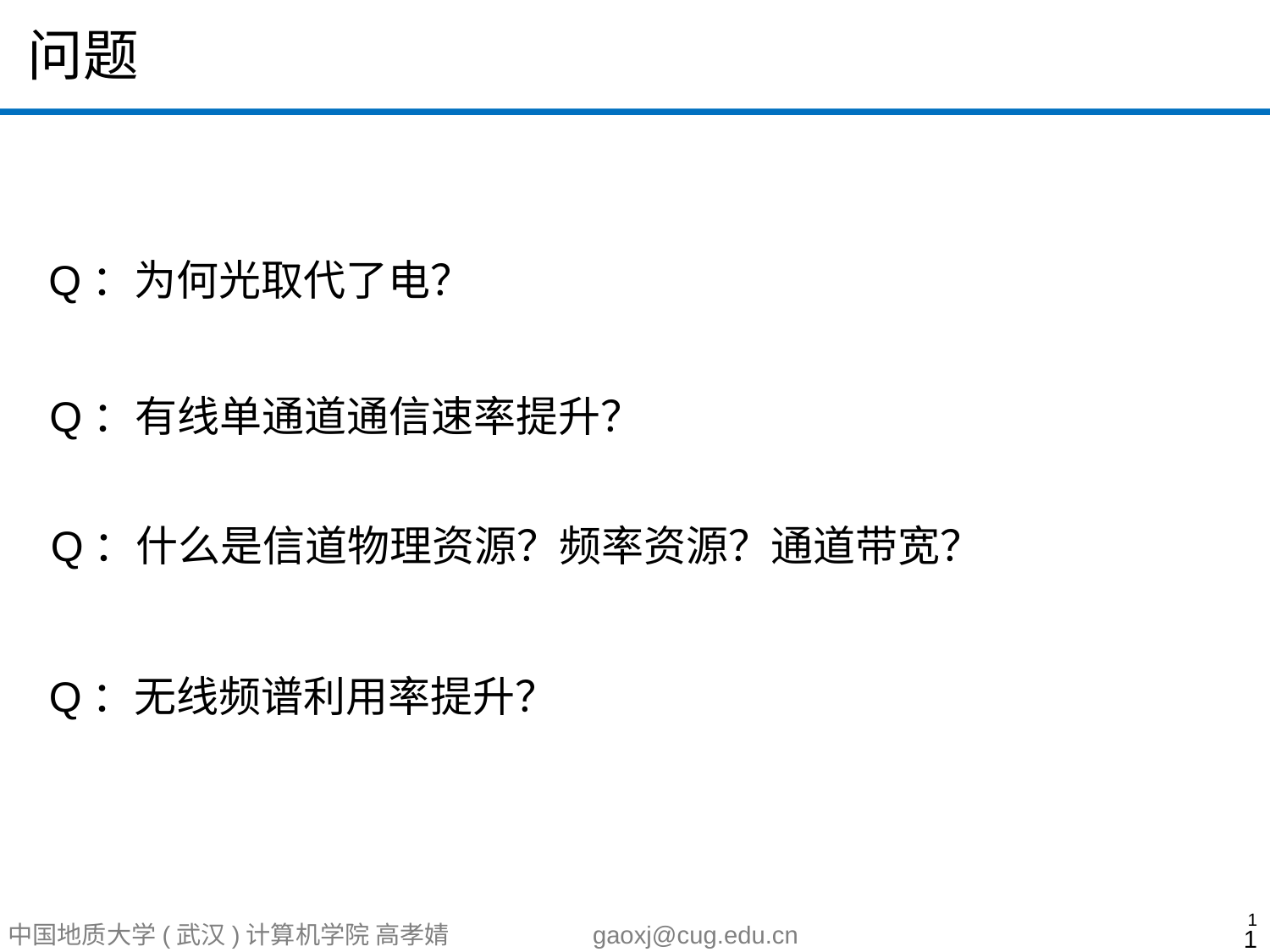

# 问题
Q：为何光取代了电？
Q：有线单通道通信速率提升？
Q：什么是信道物理资源？频率资源？通道带宽？
Q：无线频谱利用率提升？
1